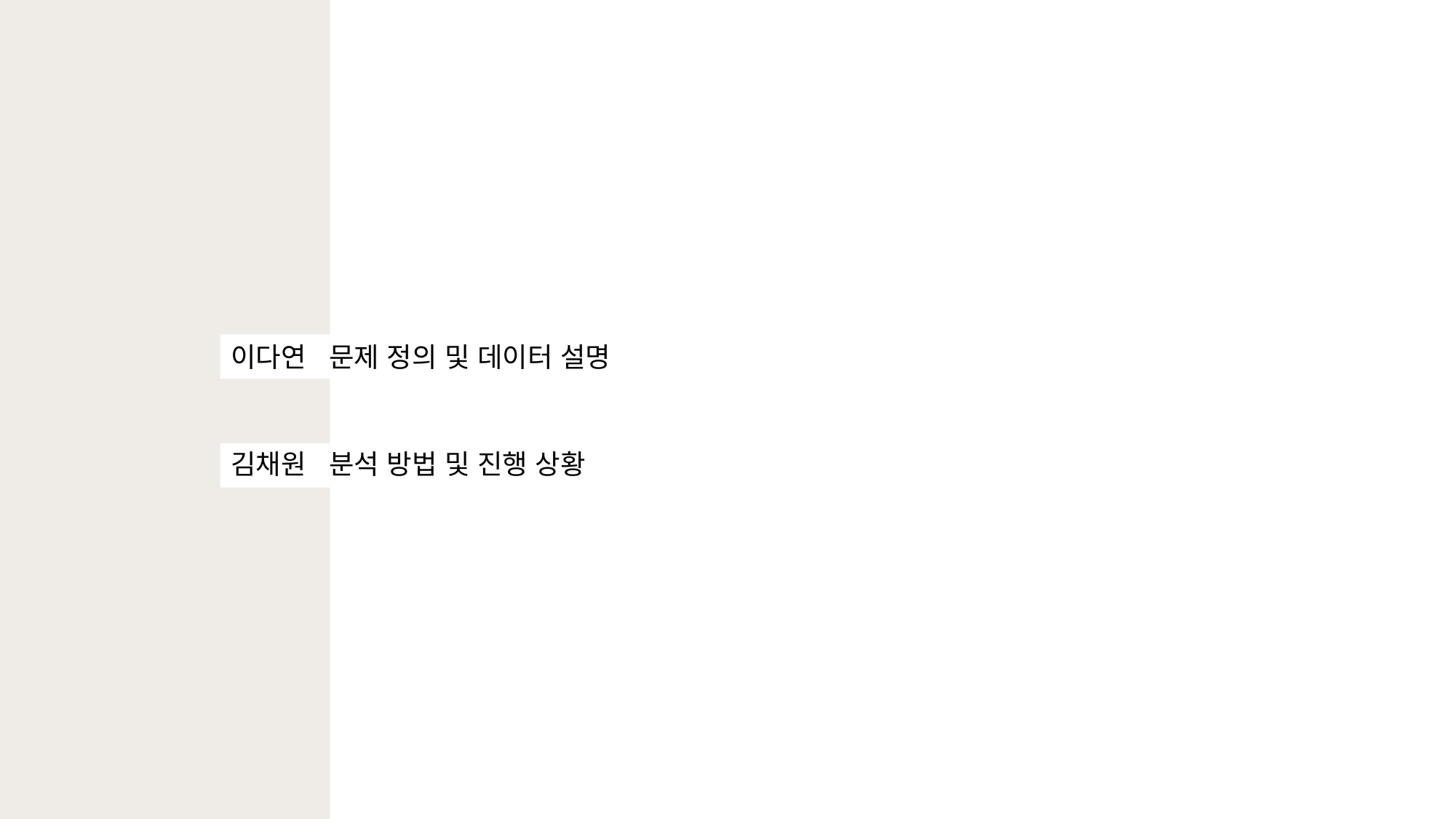

이다연   문제 정의 및 데이터 설명

김채원   분석 방법 및 진행 상황